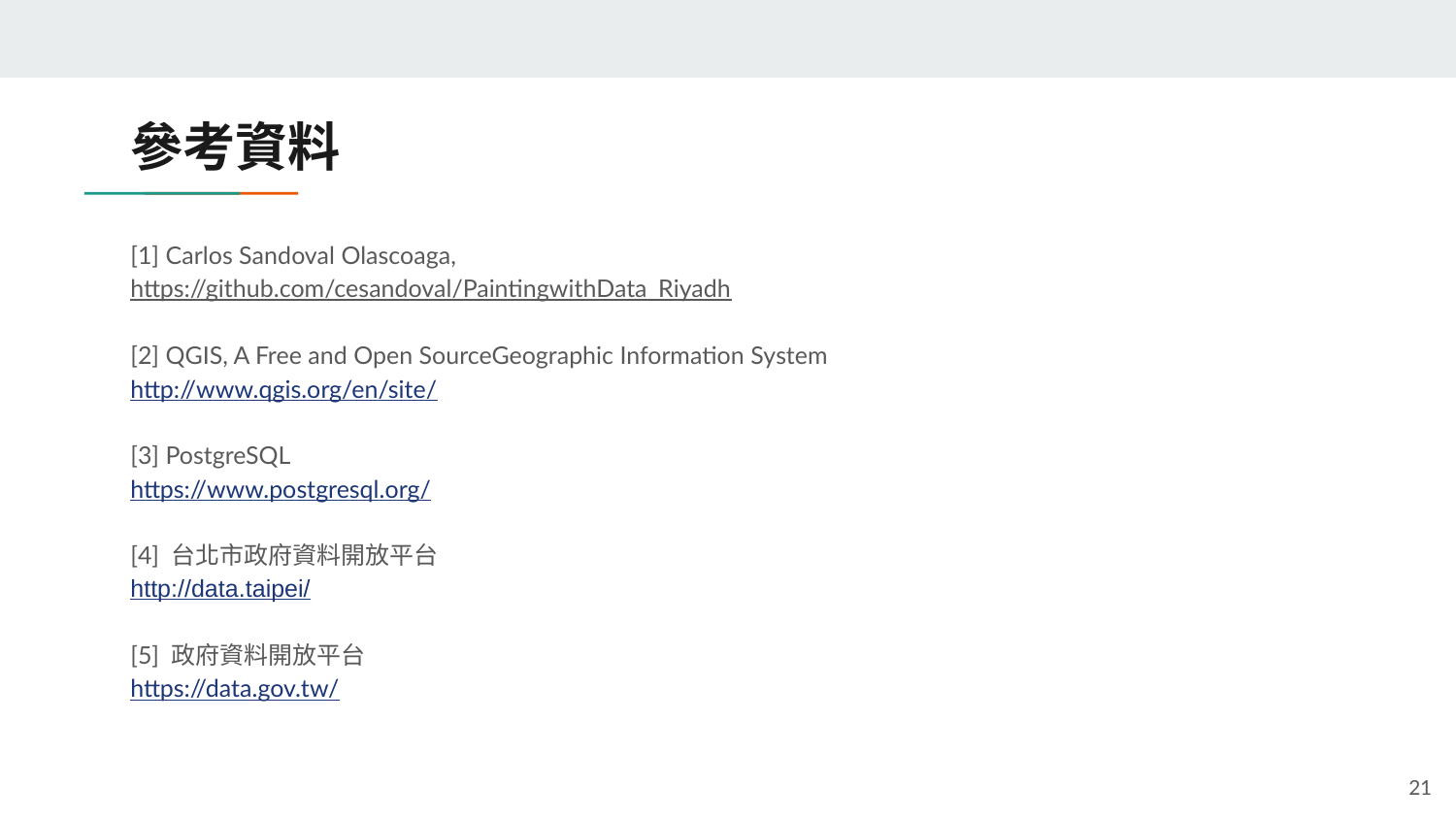

# 參考資料
[1] Carlos Sandoval Olascoaga,
https://github.com/cesandoval/PaintingwithData_Riyadh
[2] QGIS, A Free and Open SourceGeographic Information System
http://www.qgis.org/en/site/
[3] PostgreSQL
https://www.postgresql.org/
[4] 台北市政府資料開放平台
http://data.taipei/
[5] 政府資料開放平台
https://data.gov.tw/
21